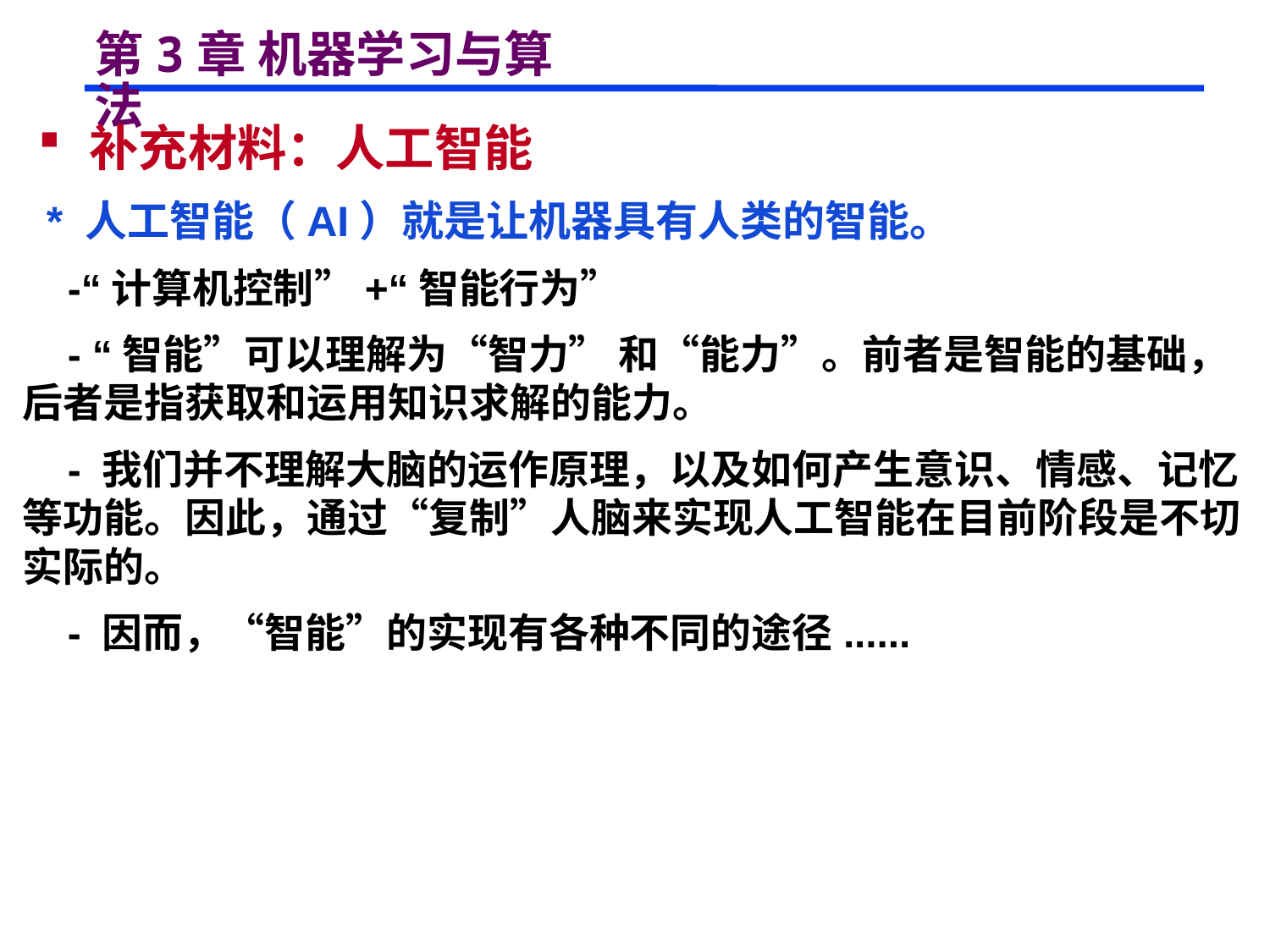

# 第3章 机器学习与算法
 补充材料：人工智能
  * 人工智能（AI）就是让机器具有人类的智能。
    -“计算机控制”+“智能行为”
    - “智能”可以理解为“智力” 和“能力”。前者是智能的基础，后者是指获取和运用知识求解的能力。
    - 我们并不理解大脑的运作原理，以及如何产生意识、情感、记忆等功能。因此，通过“复制”人脑来实现人工智能在目前阶段是不切实际的。
    - 因而，“智能”的实现有各种不同的途径......